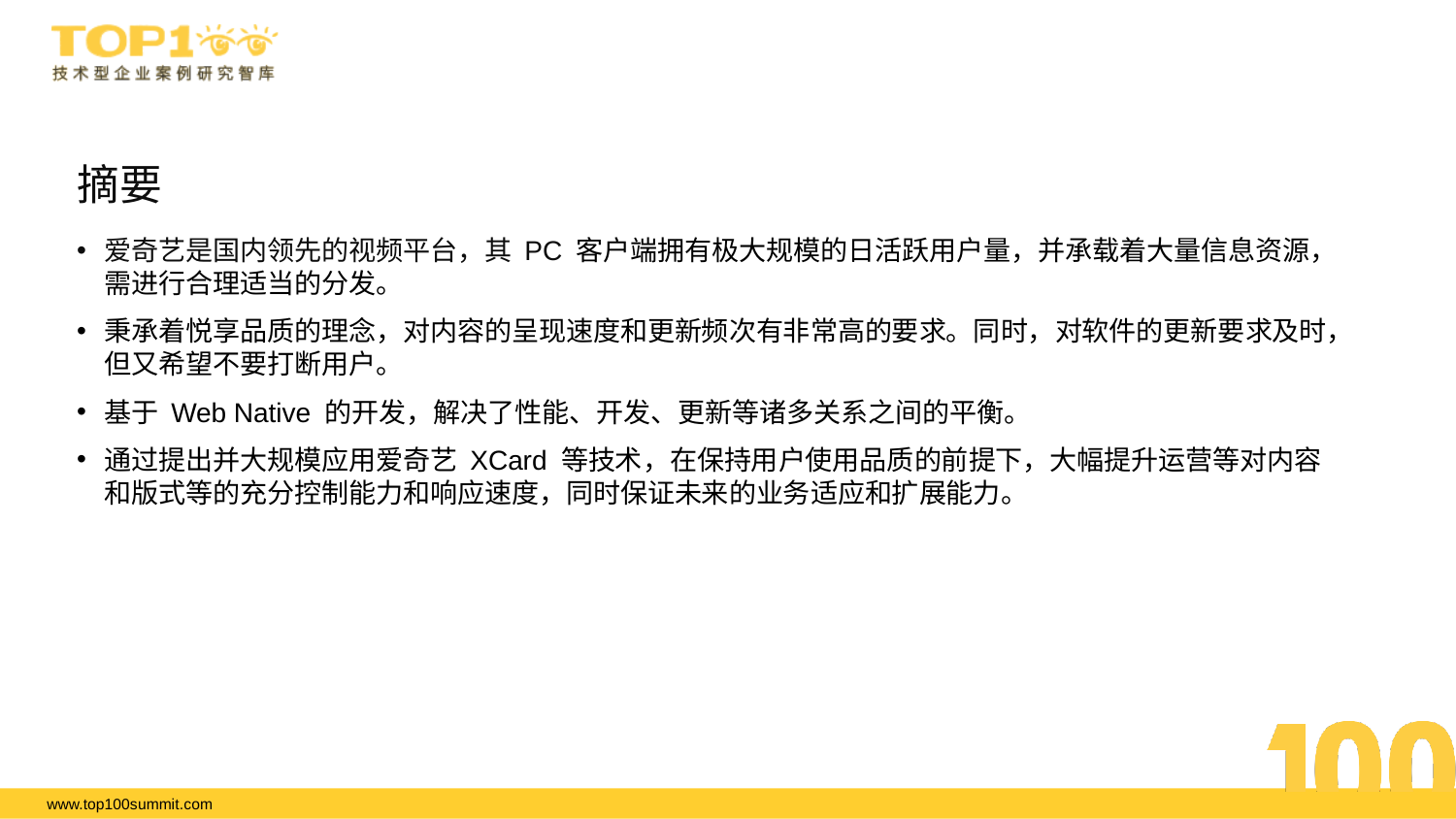

摘要
爱奇艺是国内领先的视频平台，其 PC 客户端拥有极大规模的日活跃用户量，并承载着大量信息资源，需进行合理适当的分发。
秉承着悦享品质的理念，对内容的呈现速度和更新频次有非常高的要求。同时，对软件的更新要求及时，但又希望不要打断用户。
基于 Web Native 的开发，解决了性能、开发、更新等诸多关系之间的平衡。
通过提出并大规模应用爱奇艺 XCard 等技术，在保持用户使用品质的前提下，大幅提升运营等对内容和版式等的充分控制能力和响应速度，同时保证未来的业务适应和扩展能力。